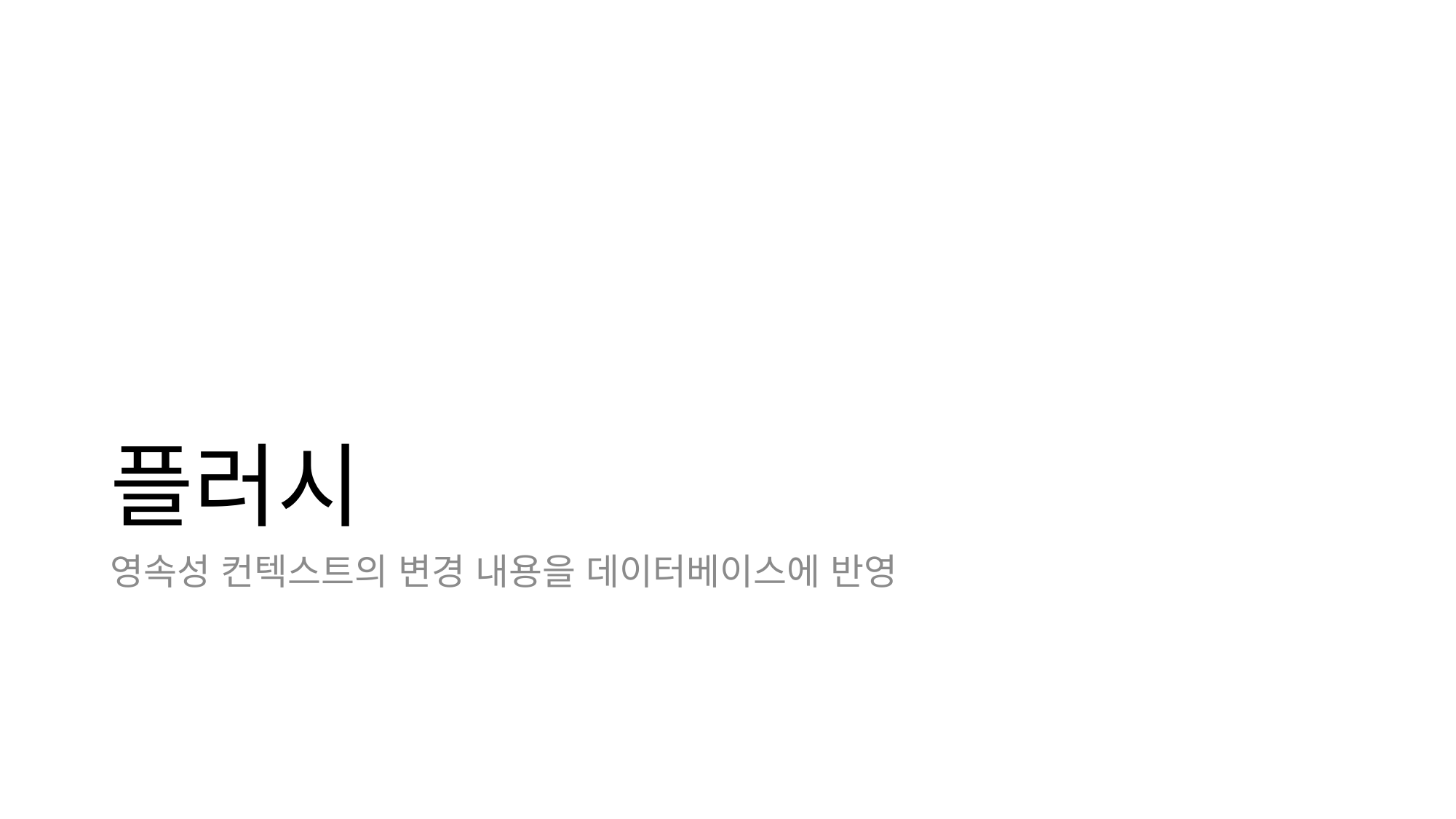

# 플러시
영속성 컨텍스트의 변경 내용을 데이터베이스에 반영